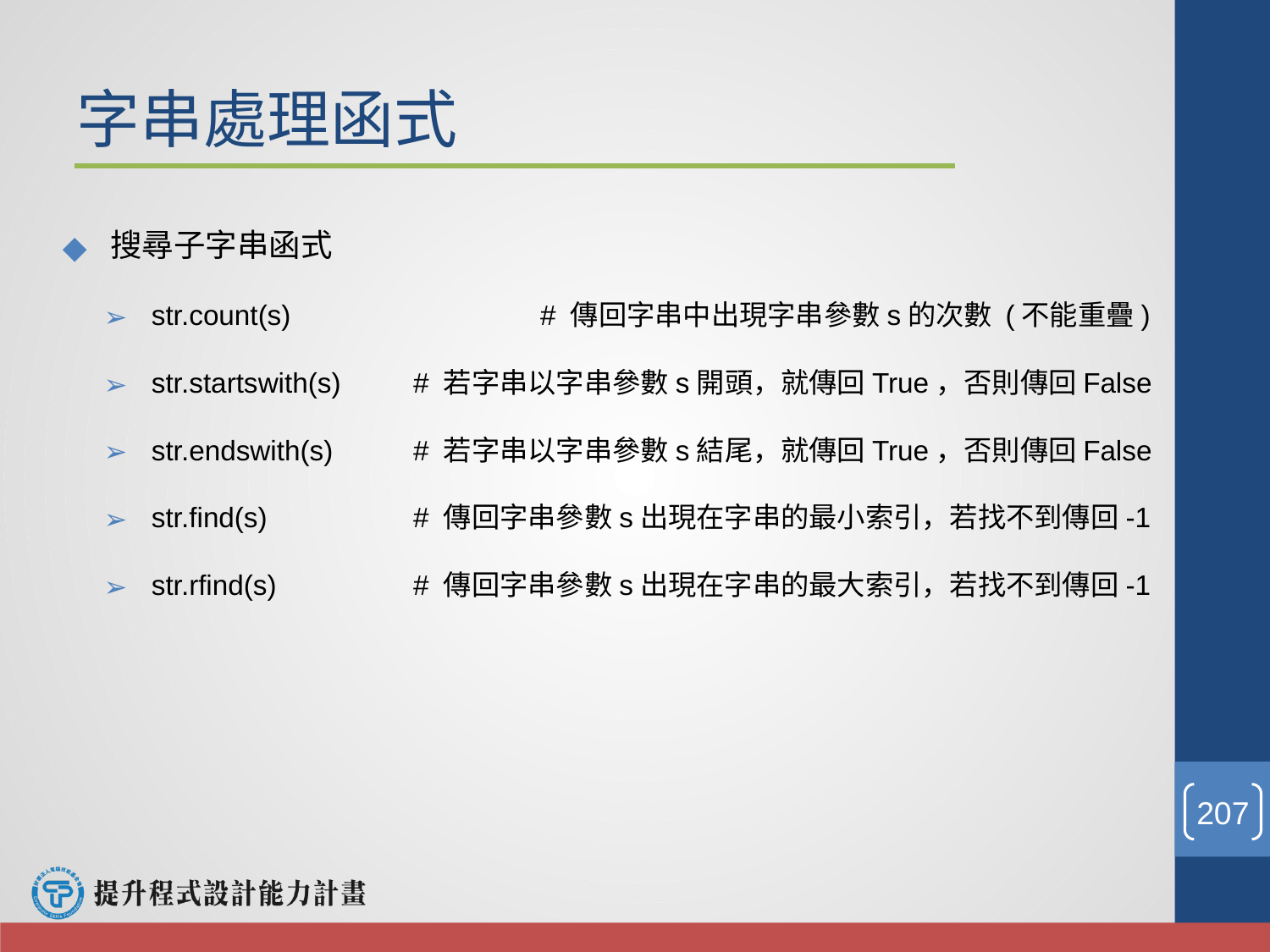

# 字串處理函式
搜尋子字串函式
str.count(s)		 # 傳回字串中出現字串參數s的次數 (不能重疊)
str.startswith(s) 	 # 若字串以字串參數s開頭，就傳回True，否則傳回False
str.endswith(s) 	 # 若字串以字串參數s結尾，就傳回True，否則傳回False
str.find(s) 		 # 傳回字串參數s出現在字串的最小索引，若找不到傳回-1
str.rfind(s)		 # 傳回字串參數s出現在字串的最大索引，若找不到傳回-1

207